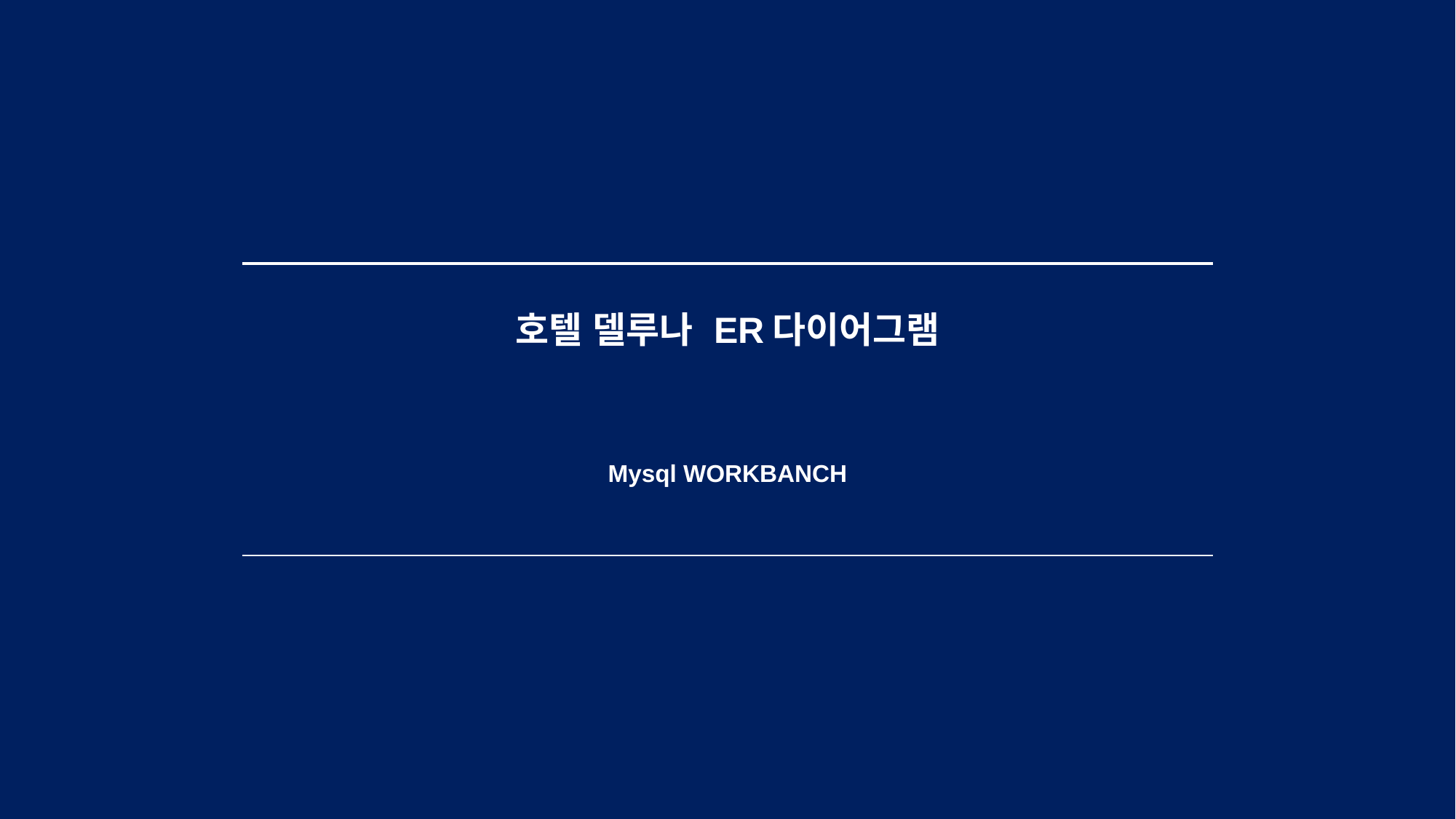

| 호텔 델루나 ER다이어그램 |
| --- |
| Mysql WORKBANCH |